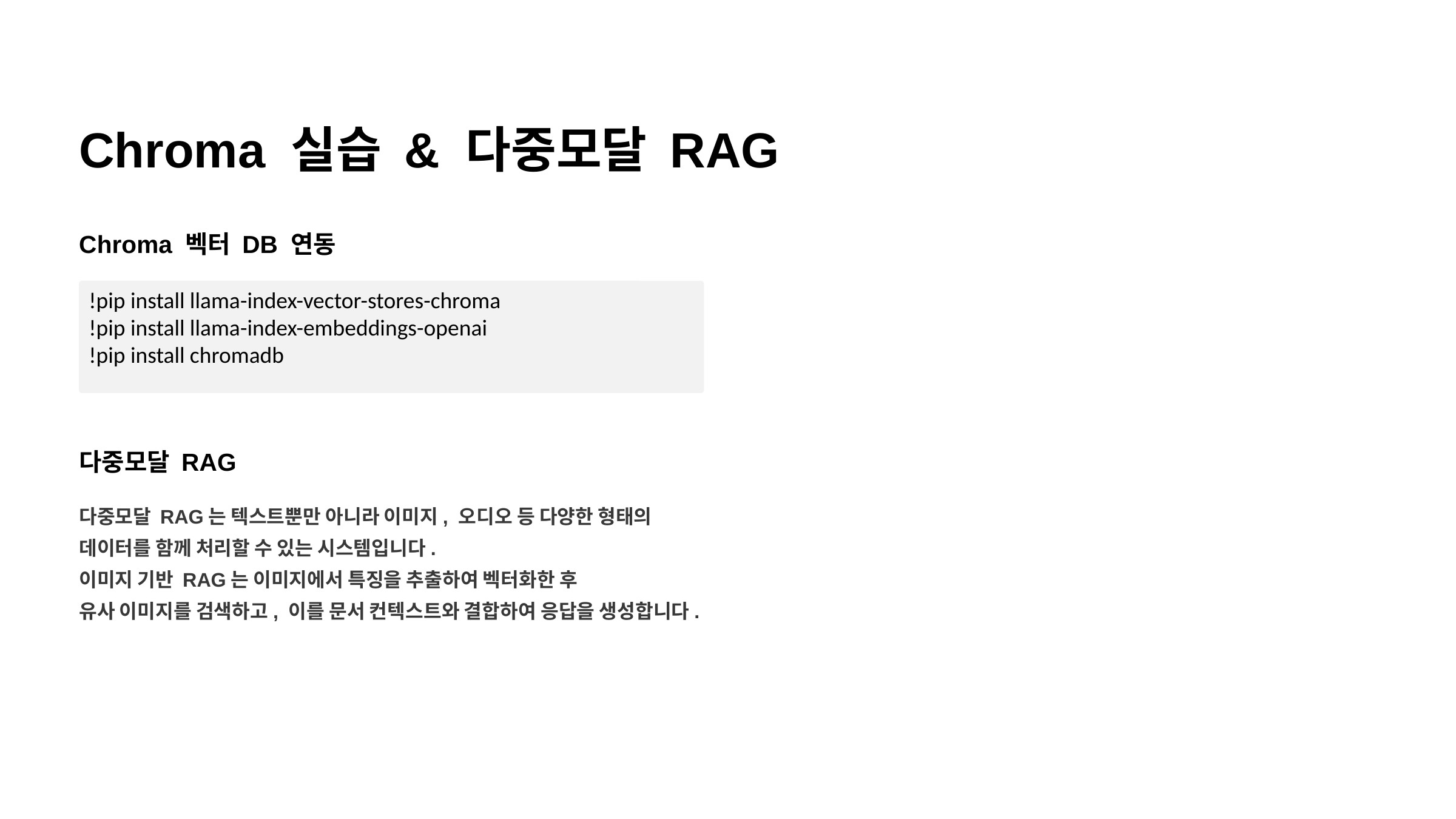

Chroma 실습 & 다중모달 RAG
Chroma 벡터 DB 연동
!pip install llama-index-vector-stores-chroma
!pip install llama-index-embeddings-openai
!pip install chromadb
다중모달 RAG
다중모달 RAG는 텍스트뿐만 아니라 이미지, 오디오 등 다양한 형태의
데이터를 함께 처리할 수 있는 시스템입니다.
이미지 기반 RAG는 이미지에서 특징을 추출하여 벡터화한 후
유사 이미지를 검색하고, 이를 문서 컨텍스트와 결합하여 응답을 생성합니다.